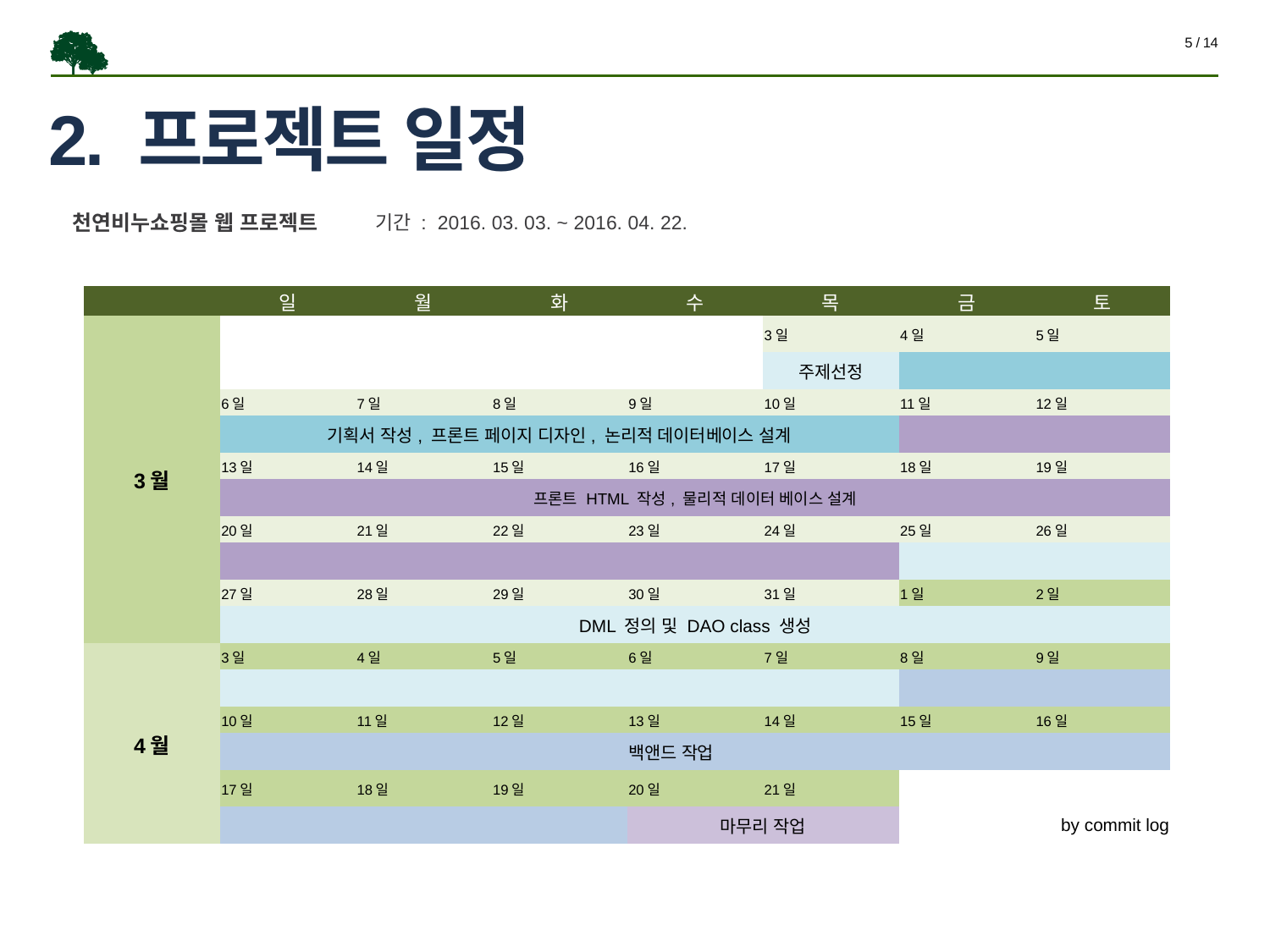

5 / 14
# 2. 프로젝트 일정
천연비누쇼핑몰 웹 프로젝트
기간 :  2016. 03. 03. ~ 2016. 04. 22.
|  | 일 | 월 | 화 | 수 | 목 | 금 | 토 |
| --- | --- | --- | --- | --- | --- | --- | --- |
| 3월 |  |  |  |  | 3일 | 4일 | 5일 |
|  |  |  |  |  | 주제선정 |  |  |
|  | 6일 | 7일 | 8일 | 9일 | 10일 | 11일 | 12일 |
|  | 기획서 작성, 프론트 페이지 디자인, 논리적 데이터베이스 설계 |  |  |  |  |  |  |
|  | 13일 | 14일 | 15일 | 16일 | 17일 | 18일 | 19일 |
|  | 프론트 HTML 작성, 물리적 데이터 베이스 설계 |  |  |  |  |  |  |
|  | 20일 | 21일 | 22일 | 23일 | 24일 | 25일 | 26일 |
|  |  |  |  |  |  |  |  |
|  | 27일 | 28일 | 29일 | 30일 | 31일 | 1일 | 2일 |
|  |  |  | DML 정의 및 DAO class 생성 |  |  |  |  |
| 4월 | 3일 | 4일 | 5일 | 6일 | 7일 | 8일 | 9일 |
|  |  |  |  |  |  |  |  |
|  | 10일 | 11일 | 12일 | 13일 | 14일 | 15일 | 16일 |
|  |  |  |  | 백앤드 작업 |  |  |  |
|  | 17일 | 18일 | 19일 | 20일 | 21일 |  |  |
|  |  |  |  | 마무리 작업 |  | by commit log |  |